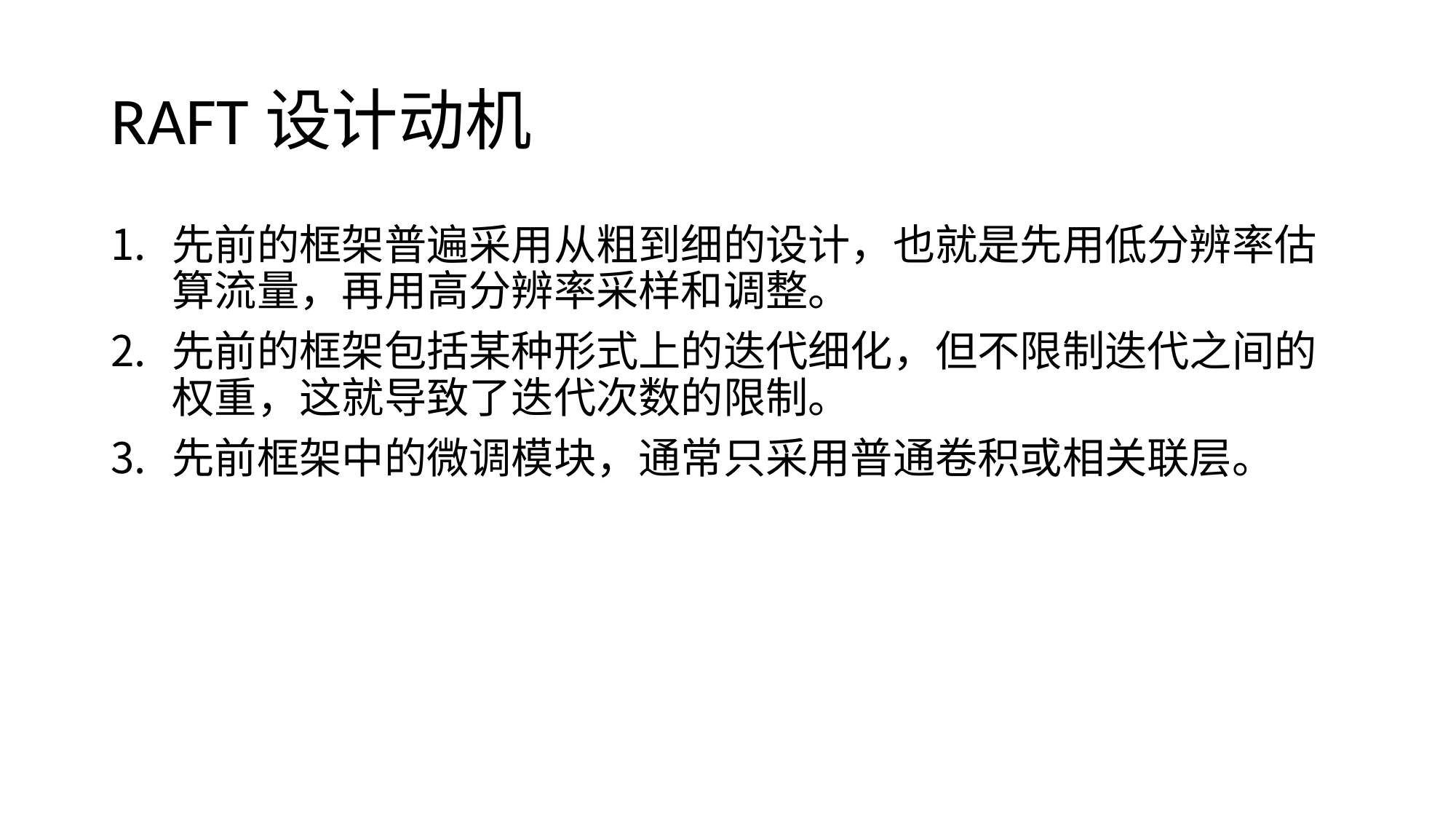

# RAFT设计动机
先前的框架普遍采用从粗到细的设计，也就是先用低分辨率估算流量，再用高分辨率采样和调整。
先前的框架包括某种形式上的迭代细化，但不限制迭代之间的权重，这就导致了迭代次数的限制。
先前框架中的微调模块，通常只采用普通卷积或相关联层。